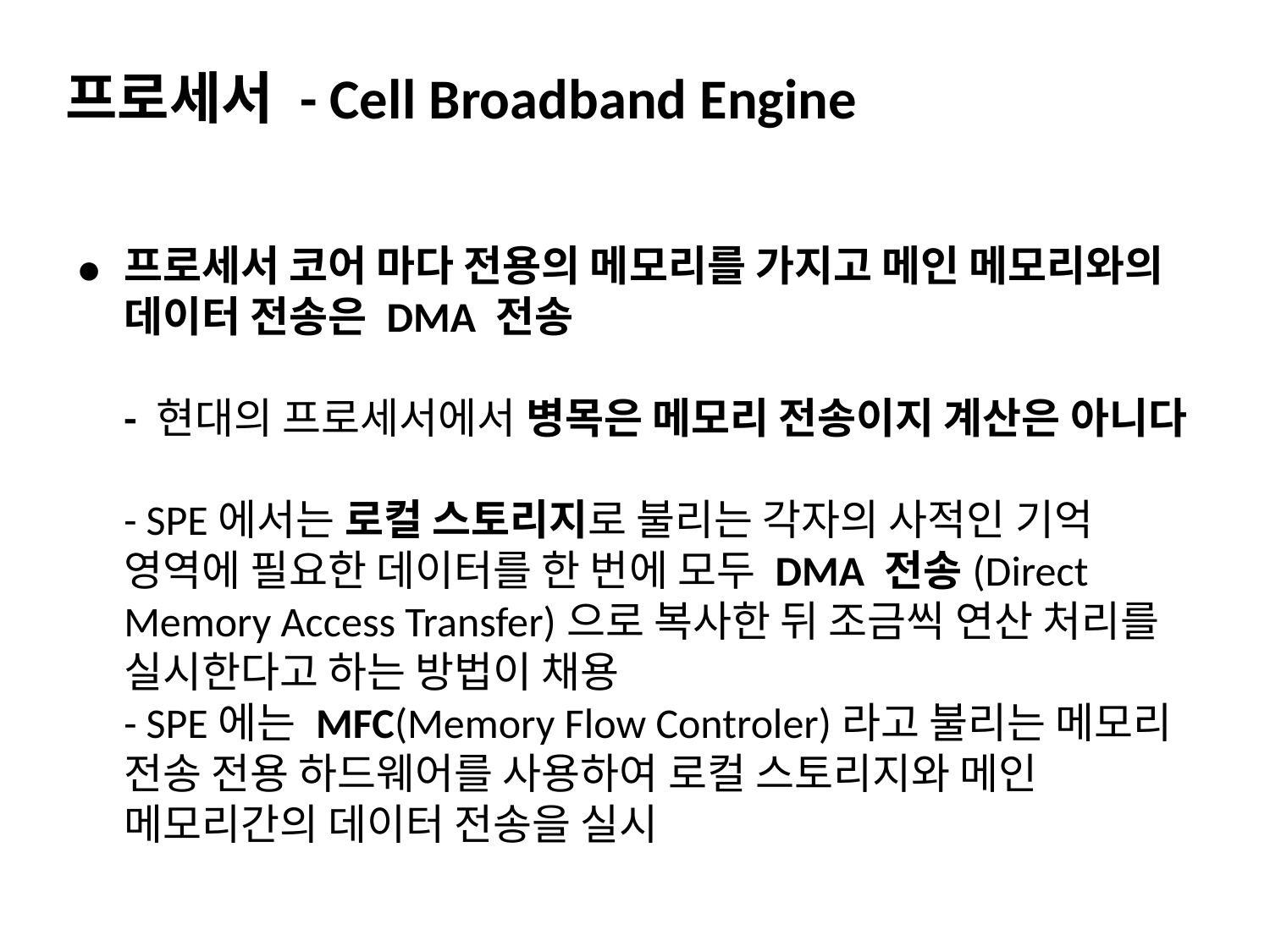

프로세서 - Cell Broadband Engine
프로세서 코어 마다 전용의 메모리를 가지고 메인 메모리와의 데이터 전송은 DMA 전송
- 현대의 프로세서에서 병목은 메모리 전송이지 계산은 아니다
- SPE에서는 로컬 스토리지로 불리는 각자의 사적인 기억 영역에 필요한 데이터를 한 번에 모두 DMA 전송(Direct Memory Access Transfer)으로 복사한 뒤 조금씩 연산 처리를 실시한다고 하는 방법이 채용
- SPE에는 MFC(Memory Flow Controler)라고 불리는 메모리 전송 전용 하드웨어를 사용하여 로컬 스토리지와 메인 메모리간의 데이터 전송을 실시